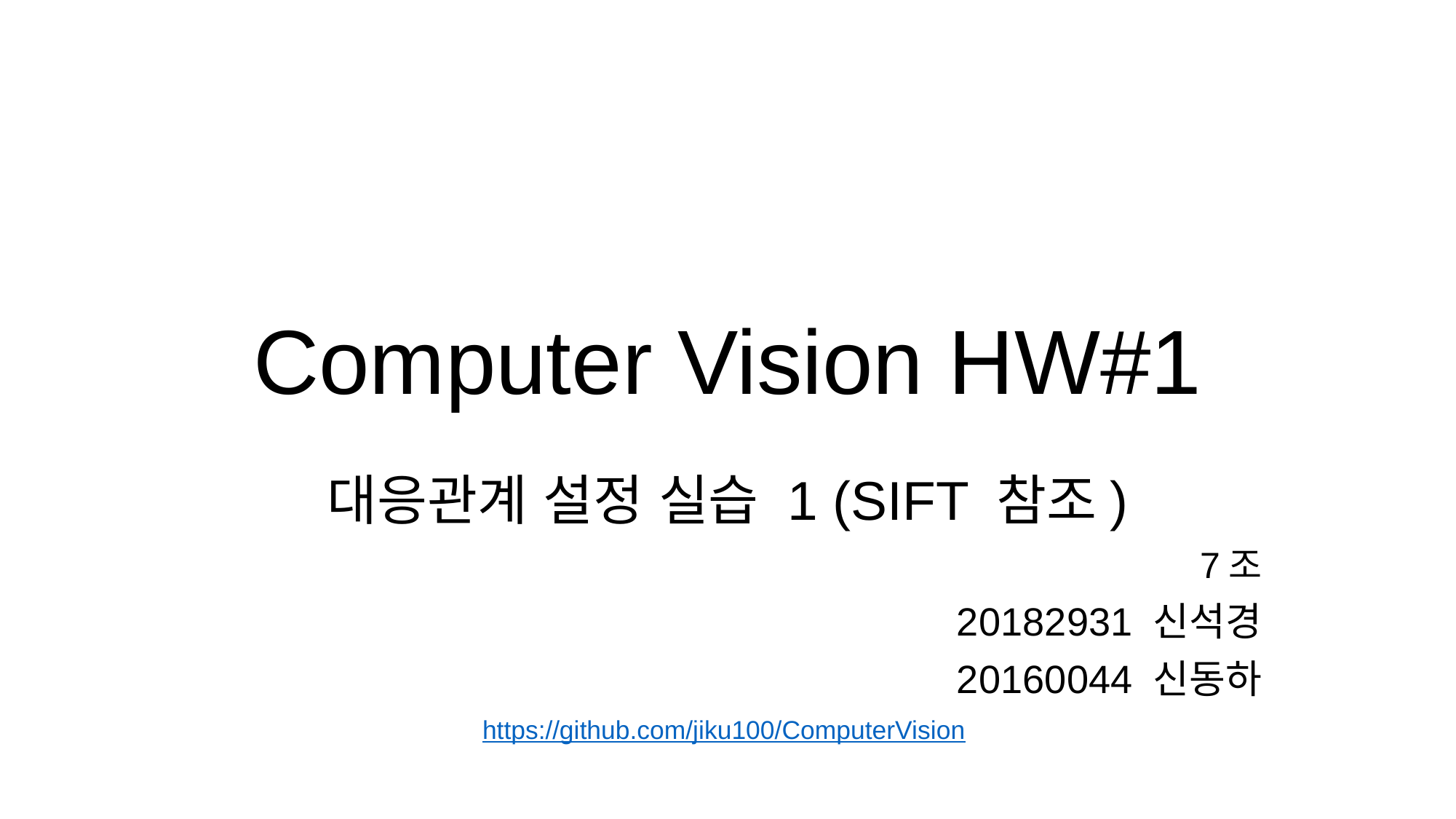

# Computer Vision HW#1
대응관계 설정 실습 1 (SIFT 참조)
7조
20182931 신석경
20160044 신동하
https://github.com/jiku100/ComputerVision